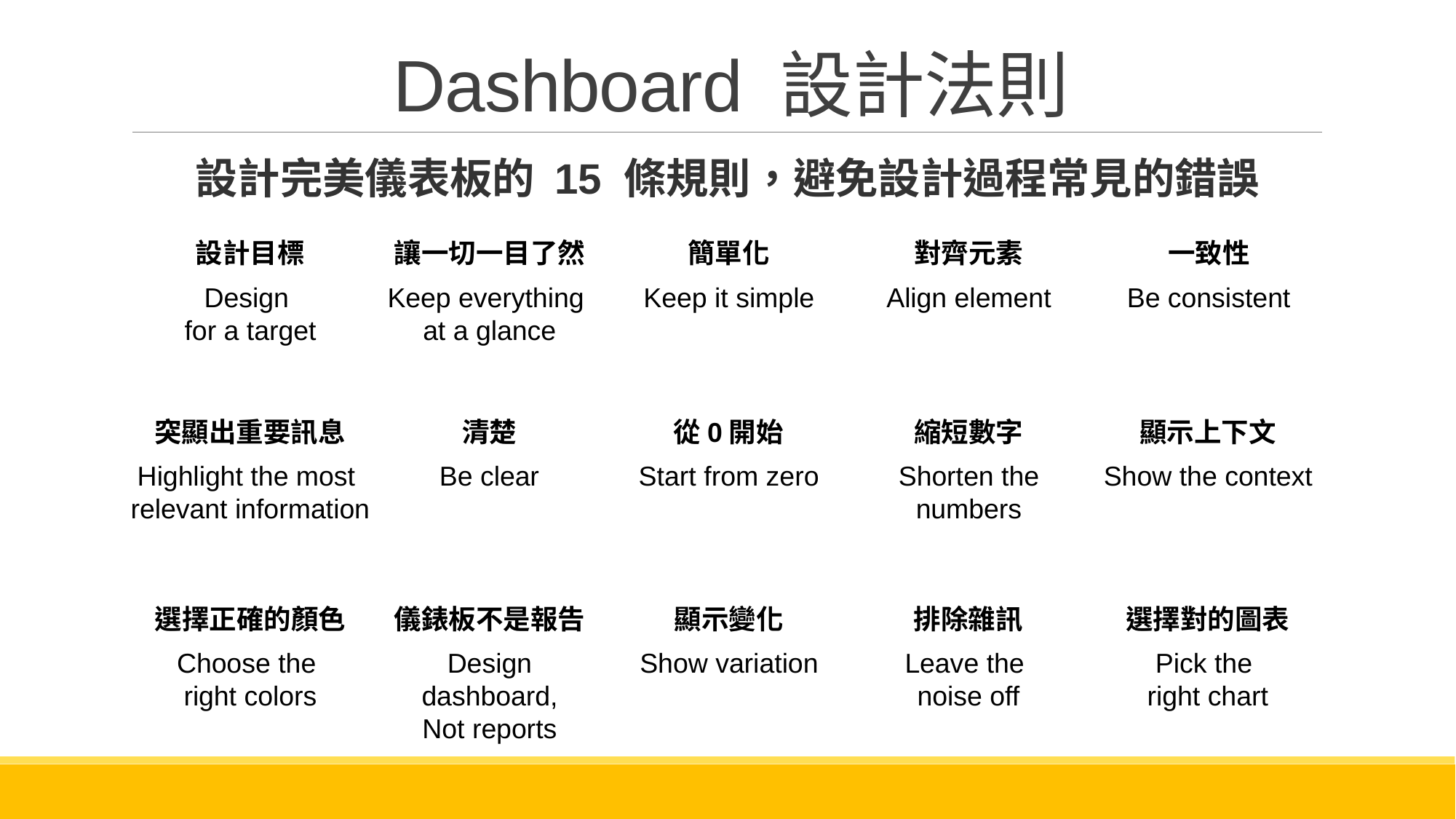

# Dashboard 設計法則
設計完美儀表板的 15 條規則，避免設計過程常見的錯誤

設計目標
讓一切一目了然
簡單化
對齊元素
一致性
Design
for a target
Keep everything
at a glance
Keep it simple
Align element
Be consistent
突顯出重要訊息
清楚
從0開始
縮短數字
顯示上下文
Highlight the most
relevant information
Be clear
Start from zero
Shorten the numbers
Show the context
選擇正確的顏色
儀錶板不是報告
顯示變化
排除雜訊
選擇對的圖表
Choose the
right colors
Design dashboard,
Not reports
Show variation
Leave the
noise off
Pick the
right chart